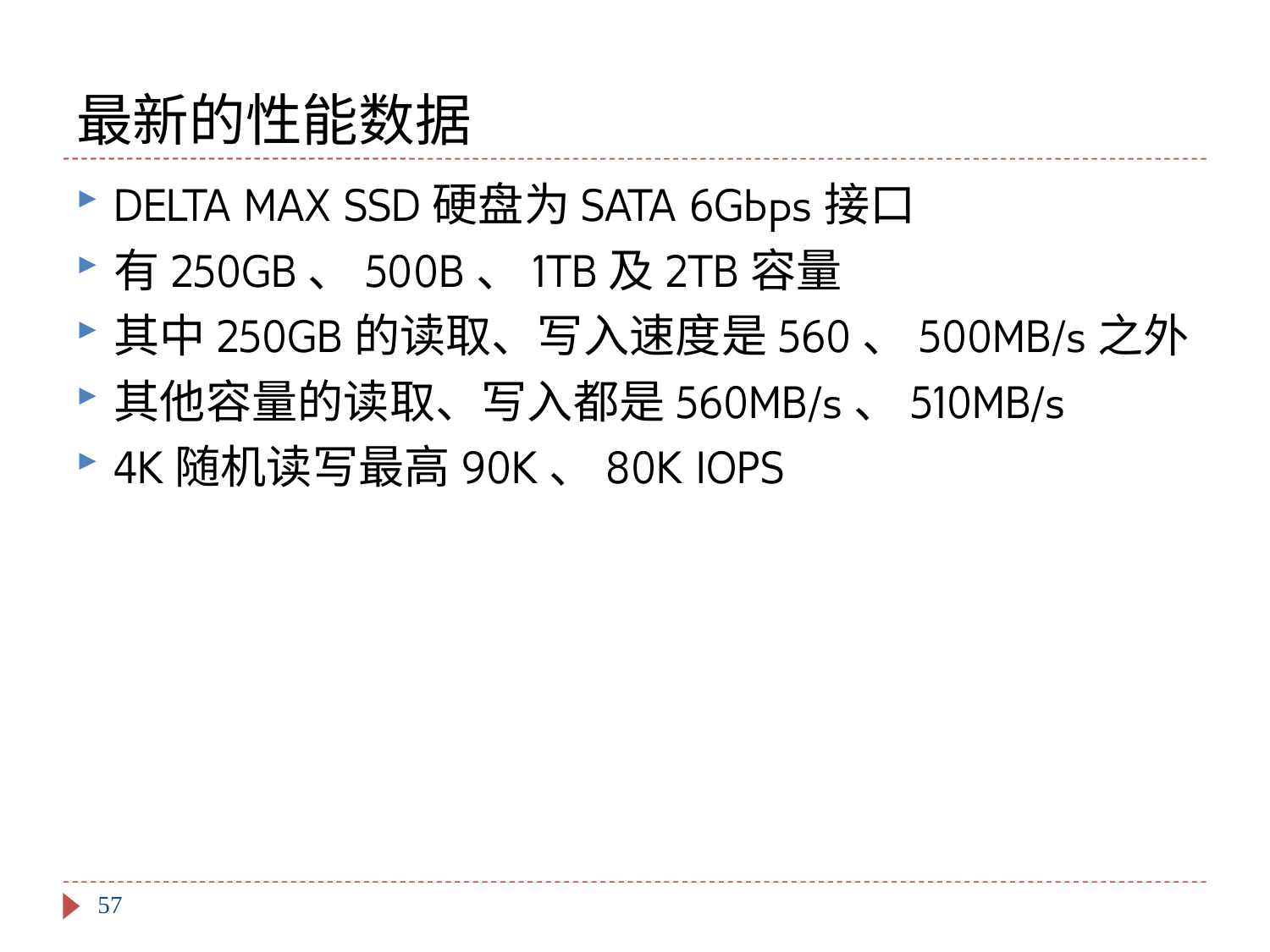

# 最新的性能数据
DELTA MAX SSD硬盘为SATA 6Gbps接口
有250GB、500B、1TB及2TB容量
其中250GB的读取、写入速度是560、500MB/s之外
其他容量的读取、写入都是560MB/s、510MB/s
4K随机读写最高90K、80K IOPS
57